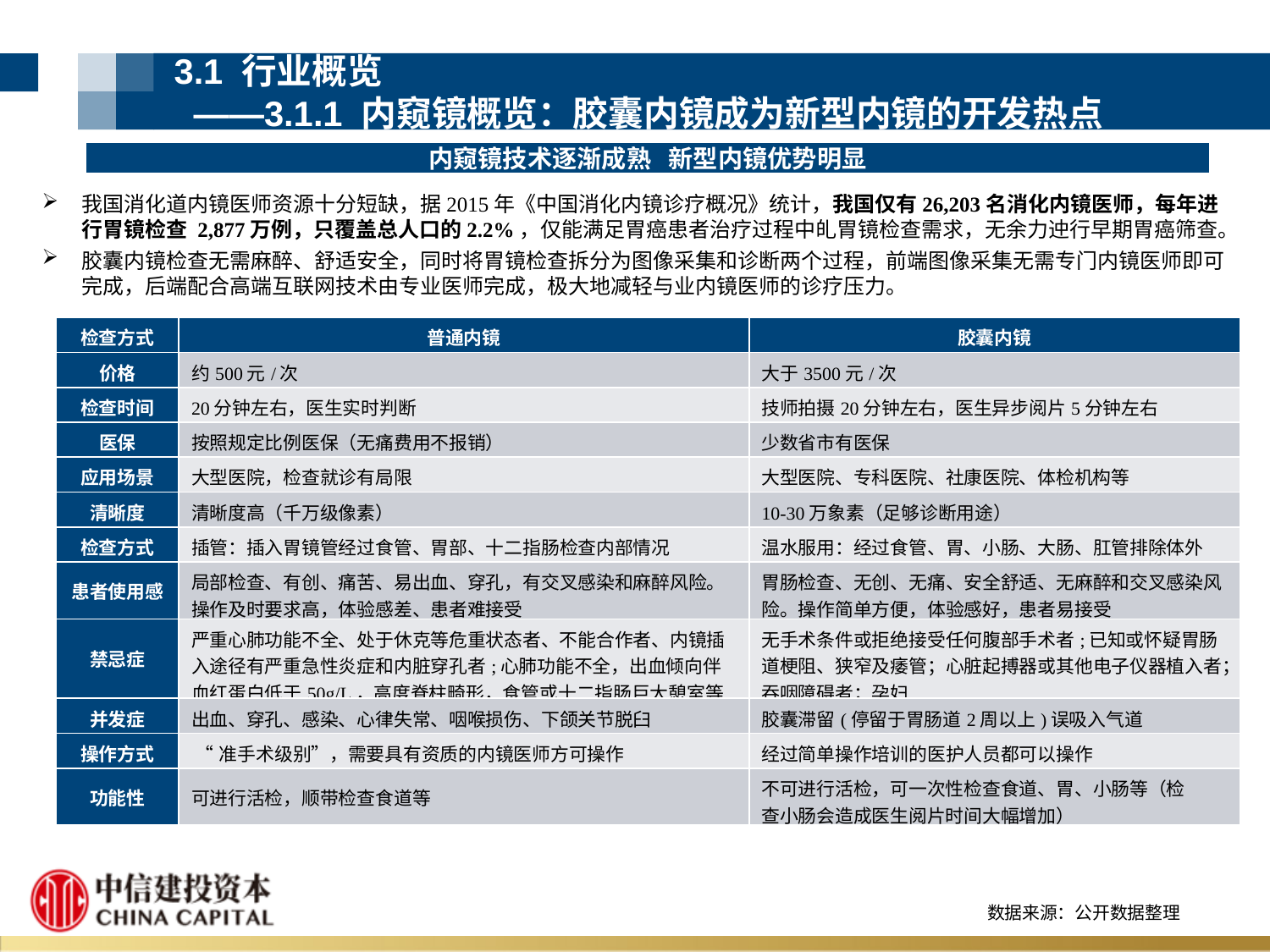

3.1 行业概览
  ——3.1.1 内窥镜概览：胶囊内镜成为新型内镜的开发热点
内窥镜技术逐渐成熟   新型内镜优势明显
我国消化道内镜医师资源十分短缺，据2015年《中国消化内镜诊疗概况》统计，我国仅有26,203名消化内镜医师，每年进行胃镜检查 2,877万例，只覆盖总人口的2.2%，仅能满足胃癌患者治疗过程中癿胃镜检查需求，无余力迚行早期胃癌筛查。
胶囊内镜检查无需麻醉、舒适安全，同时将胃镜检查拆分为图像采集和诊断两个过程，前端图像采集无需专门内镜医师即可完成，后端配合高端互联网技术由专业医师完成，极大地减轻与业内镜医师的诊疗压力。
| 检查方式 | 普通内镜 | 胶囊内镜 |
| --- | --- | --- |
| 价格 | 约500元/次 | 大于3500元/次 |
| 检查时间 | 20分钟左右，医生实时判断 | 技师拍摄20分钟左右，医生异步阅片5分钟左右 |
| 医保 | 按照规定比例医保（无痛费用不报销） | 少数省市有医保 |
| 应用场景 | 大型医院，检查就诊有局限 | 大型医院、专科医院、社康医院、体检机构等 |
| 清晰度 | 清晰度高（千万级像素） | 10-30万象素（足够诊断用途） |
| 检查方式 | 插管：插入胃镜管经过食管、胃部、十二指肠检查内部情况 | 温水服用：经过食管、胃、小肠、大肠、肛管排除体外 |
| 患者使用感 | 局部检查、有创、痛苦、易出血、穿孔，有交叉感染和麻醉风险。操作及时要求高，体验感差、患者难接受 | 胃肠检查、无创、无痛、安全舒适、无麻醉和交叉感染风险。操作简单方便，体验感好，患者易接受 |
| 禁忌症 | 严重心肺功能不全、处于休克等危重状态者、不能合作者、内镜插入途径有严重急性炎症和内脏穿孔者;心肺功能不全，出血倾向伴血红蛋白低于50g/L，高度脊柱畸形，食管或十二指肠巨大憩室等 | 无手术条件或拒绝接受任何腹部手术者;已知或怀疑胃肠道梗阻、狭窄及痿管；心脏起搏器或其他电子仪器植入者；吞咽障碍者；孕妇 |
| 并发症 | 出血、穿孔、感染、心律失常、咽喉损伤、下颌关节脱臼 | 胶囊滞留(停留于胃肠道2周以上)误吸入气道 |
| 操作方式 | “准手术级别”，需要具有资质的内镜医师方可操作 | 经过简单操作培训的医护人员都可以操作 |
| 功能性 | 可进行活检，顺带检查食道等 | 不可进行活检，可一次性检查食道、胃、小肠等（检 查小肠会造成医生阅片时间大幅增加） |
数据来源：公开数据整理